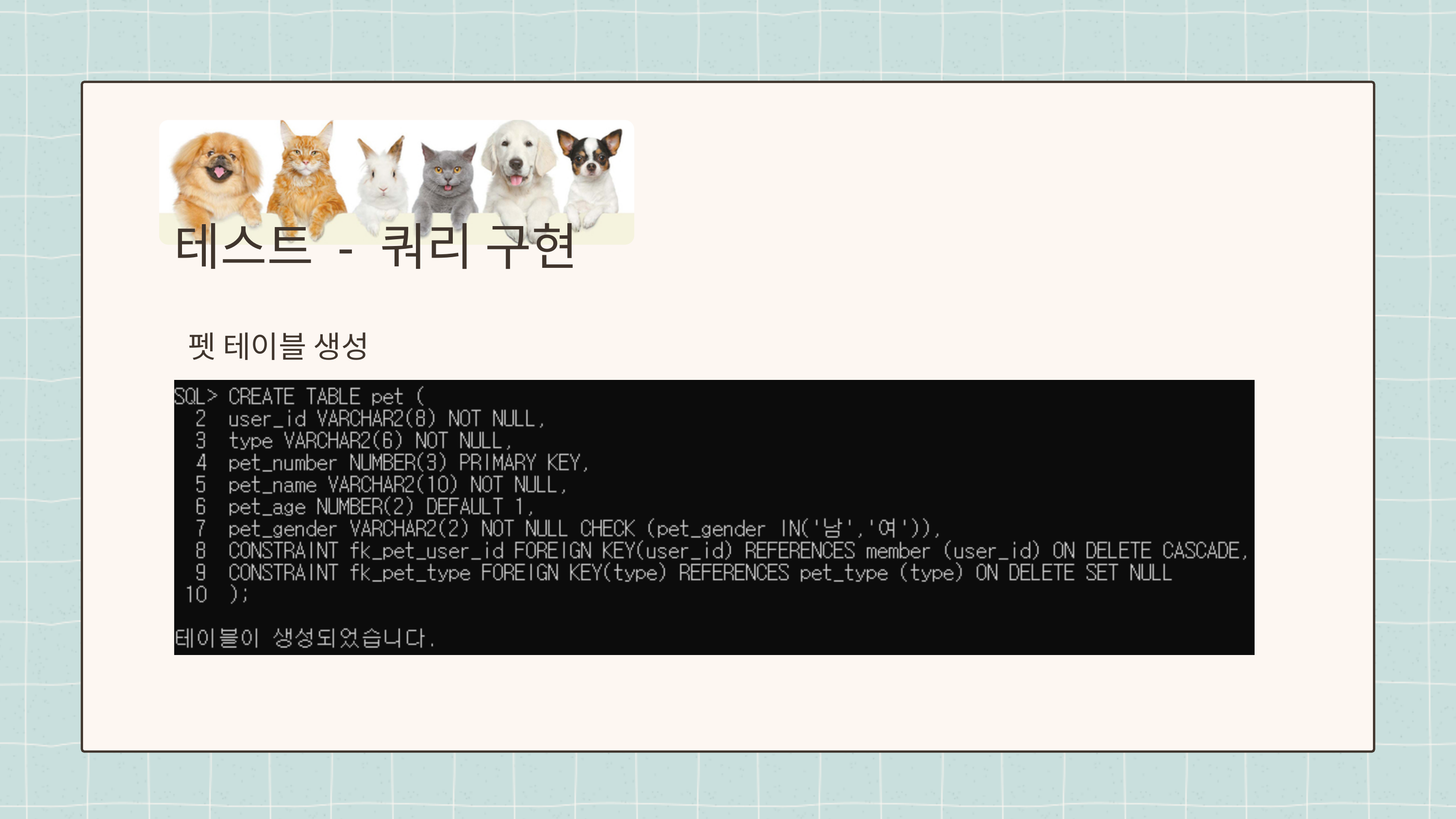

테스트 - 쿼리 구현
 펫 테이블 생성